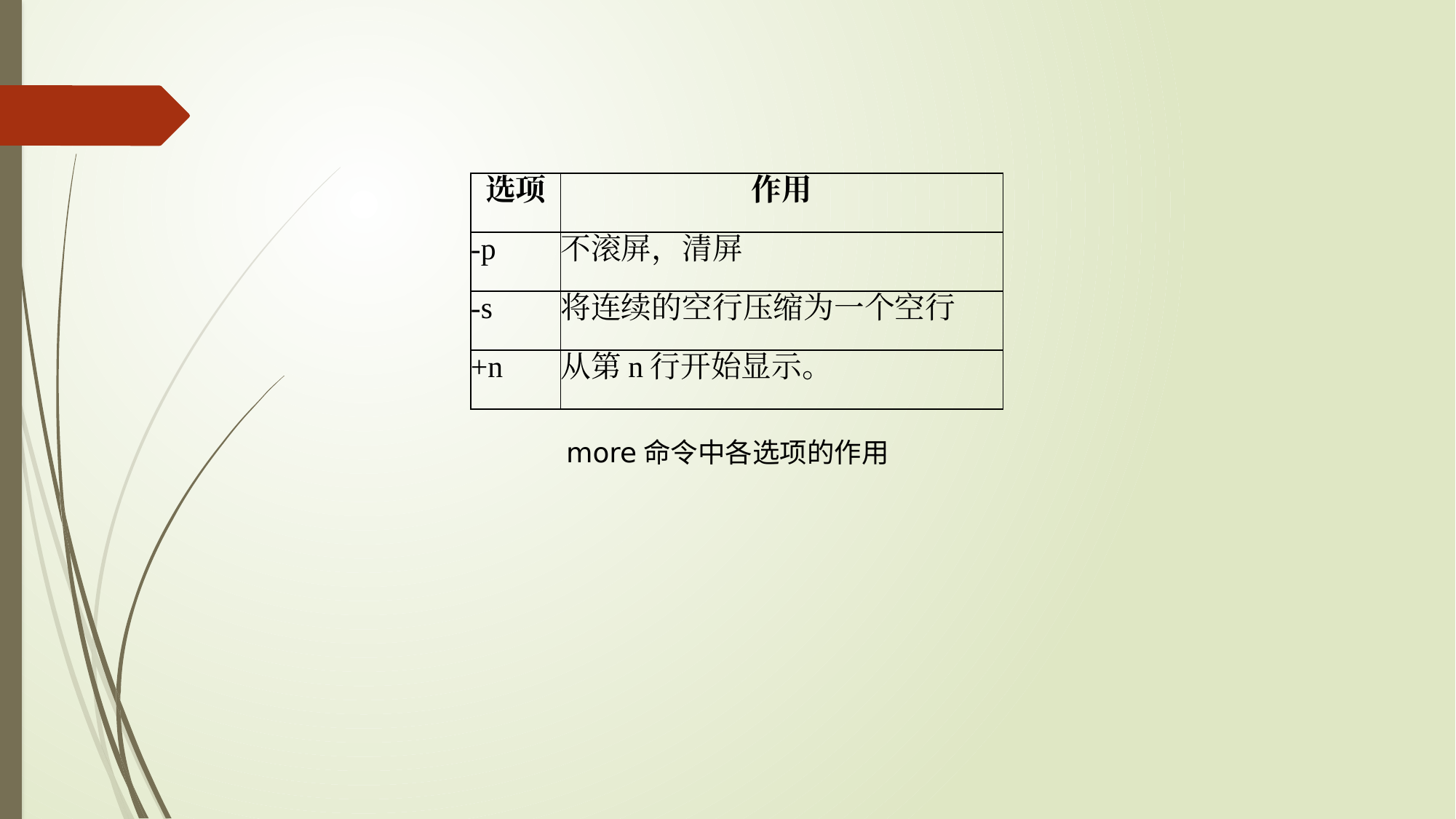

| 选项 | 作用 |
| --- | --- |
| -p | 不滚屏，清屏 |
| -s | 将连续的空行压缩为一个空行 |
| +n | 从第n行开始显示。 |
more命令中各选项的作用